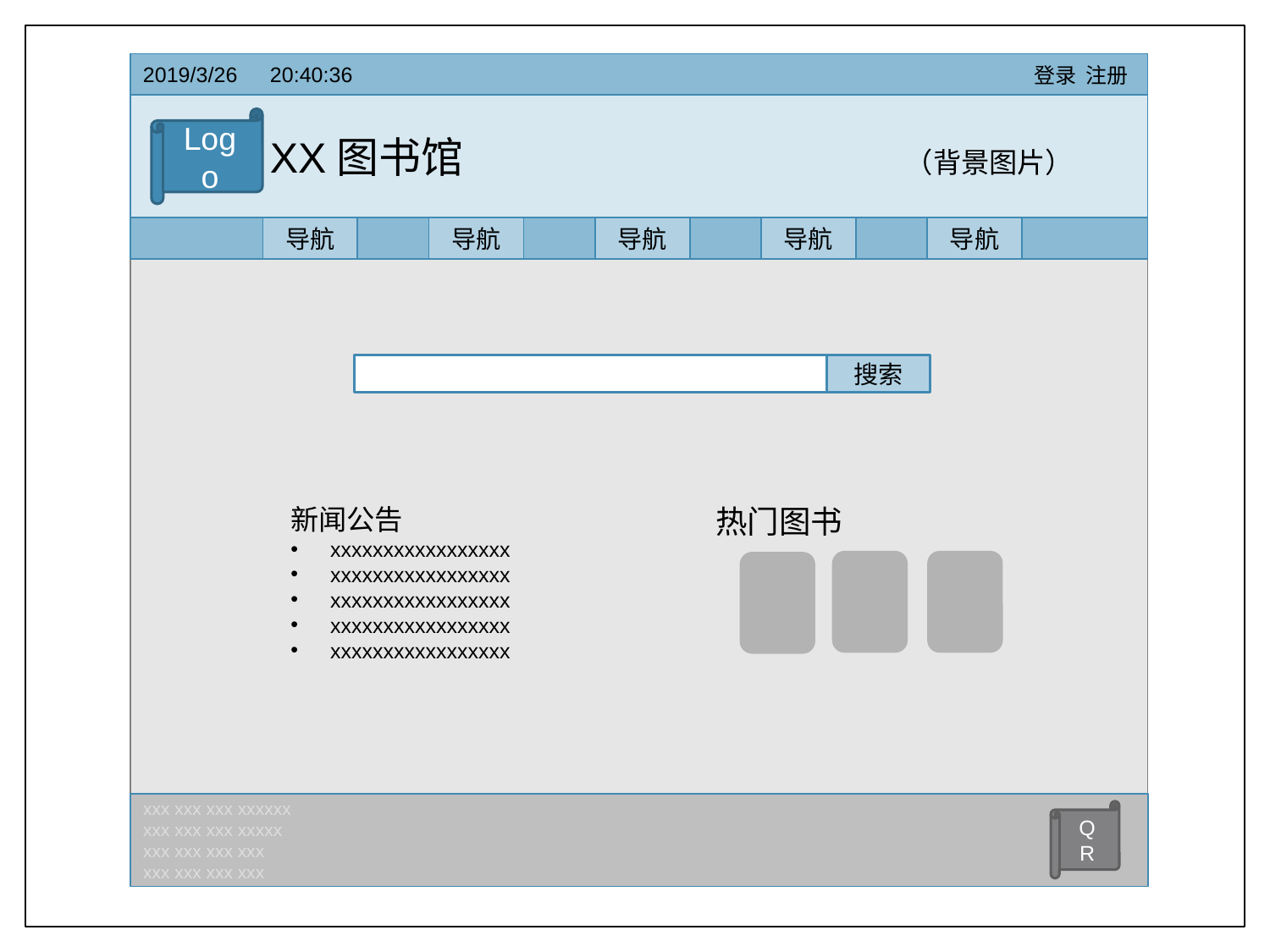

header
2019/3/26	20:40:36
登录  注册

	XX图书馆				（背景图片）
Logo

导航
导航
导航
导航
导航

搜索
热门图书

新闻公告
xxxxxxxxxxxxxxxxx
xxxxxxxxxxxxxxxxx
xxxxxxxxxxxxxxxxx
xxxxxxxxxxxxxxxxx
xxxxxxxxxxxxxxxxx

footer
xxx xxx xxx xxxxxx
xxx xxx xxx xxxxx
xxx xxx xxx xxx
xxx xxx xxx xxx
QR